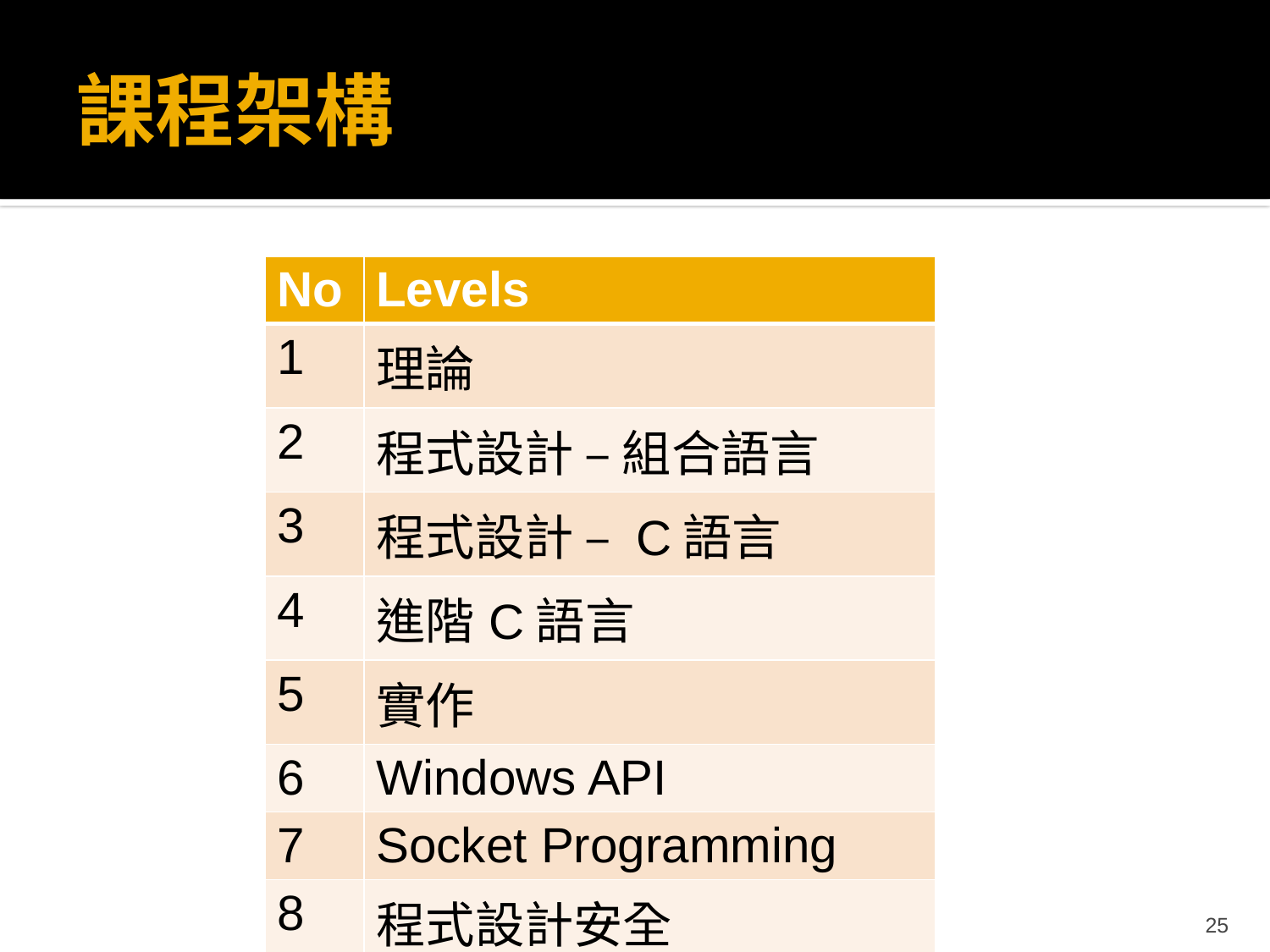

# 課程架構
| No | Levels |
| --- | --- |
| 1 | 理論 |
| 2 | 程式設計 – 組合語言 |
| 3 | 程式設計 – C語言 |
| 4 | 進階C語言 |
| 5 | 實作 |
| 6 | Windows API |
| 7 | Socket Programming |
| 8 | 程式設計安全 |
25